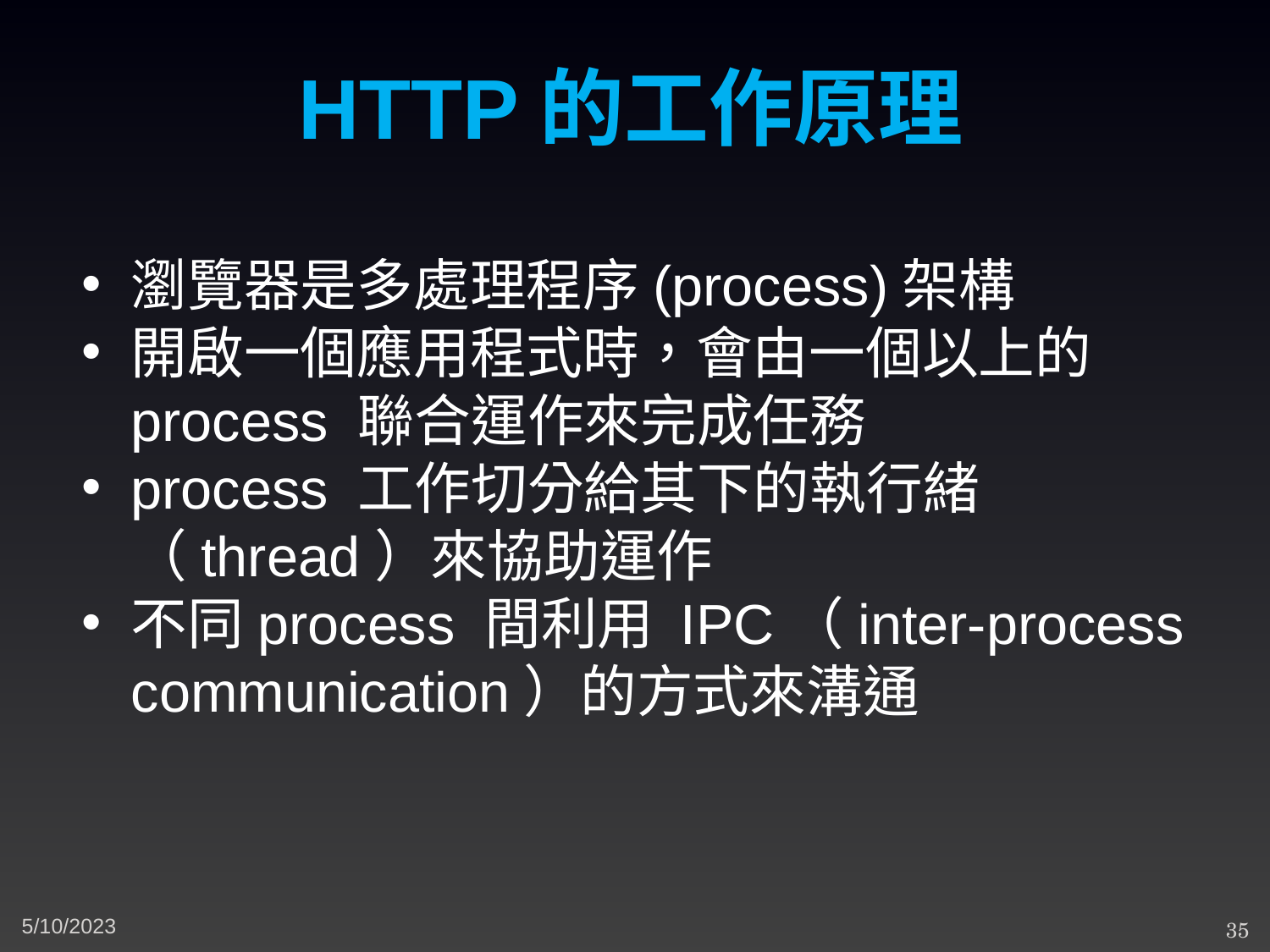

HTTP的工作原理
瀏覽器是多處理程序(process)架構
開啟一個應用程式時，會由一個以上的 process 聯合運作來完成任務
process 工作切分給其下的執行緒（thread）來協助運作
不同process 間利用 IPC（inter-process communication）的方式來溝通
5/10/2023
35